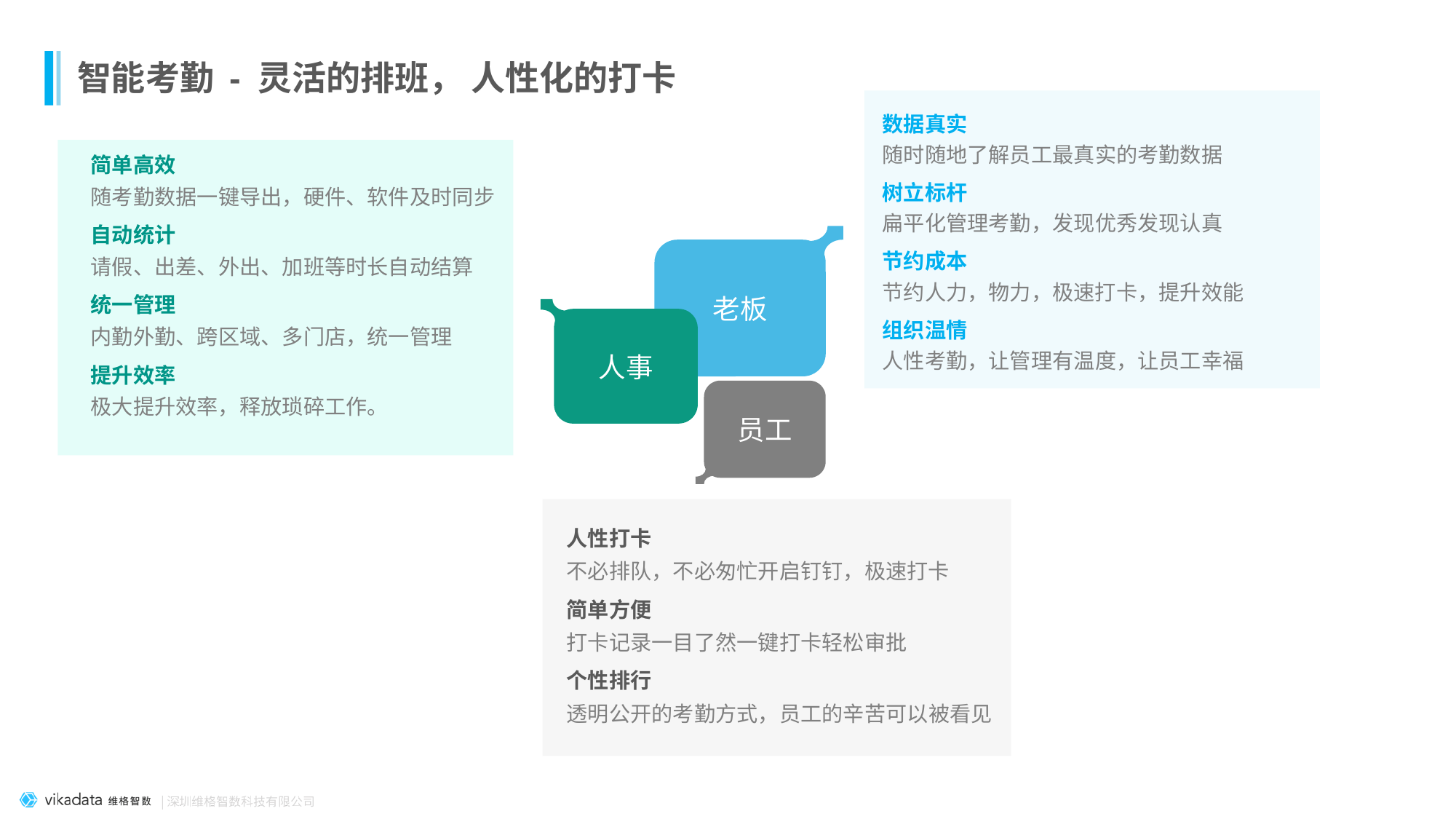

# 智能考勤 - 灵活的排班， 人性化的打卡

数据真实
随时随地了解员工最真实的考勤数据
树立标杆
扁平化管理考勤，发现优秀发现认真
节约成本
节约人力，物力，极速打卡，提升效能
组织温情
人性考勤，让管理有温度，让员工幸福

简单高效
随考勤数据一键导出，硬件、软件及时同步
自动统计
请假、出差、外出、加班等时长自动结算
统一管理
内勤外勤、跨区域、多门店，统一管理
提升效率
极大提升效率，释放琐碎工作。

老板

人事
员工

人性打卡
不必排队，不必匆忙开启钉钉，极速打卡
简单方便
打卡记录一目了然一键打卡轻松审批
个性排行
透明公开的考勤方式，员工的辛苦可以被看见